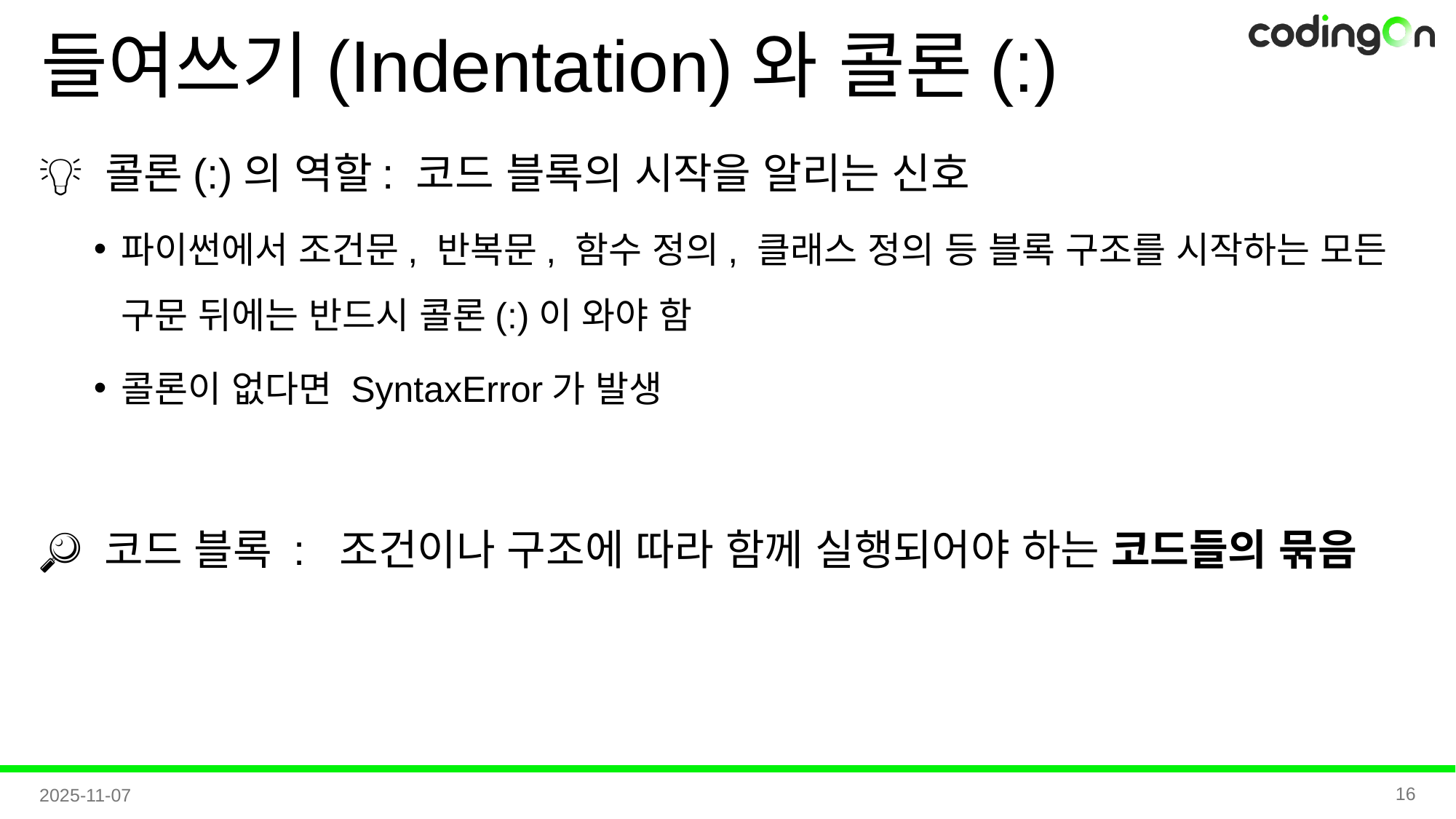

# 들여쓰기(Indentation)와 콜론(:)
💡 콜론(:)의 역할: 코드 블록의 시작을 알리는 신호
파이썬에서 조건문, 반복문, 함수 정의, 클래스 정의 등 블록 구조를 시작하는 모든 구문 뒤에는 반드시 콜론(:)이 와야 함
콜론이 없다면 SyntaxError가 발생

🔎 코드 블록 :  조건이나 구조에 따라 함께 실행되어야 하는 코드들의 묶음
16
2025-11-07